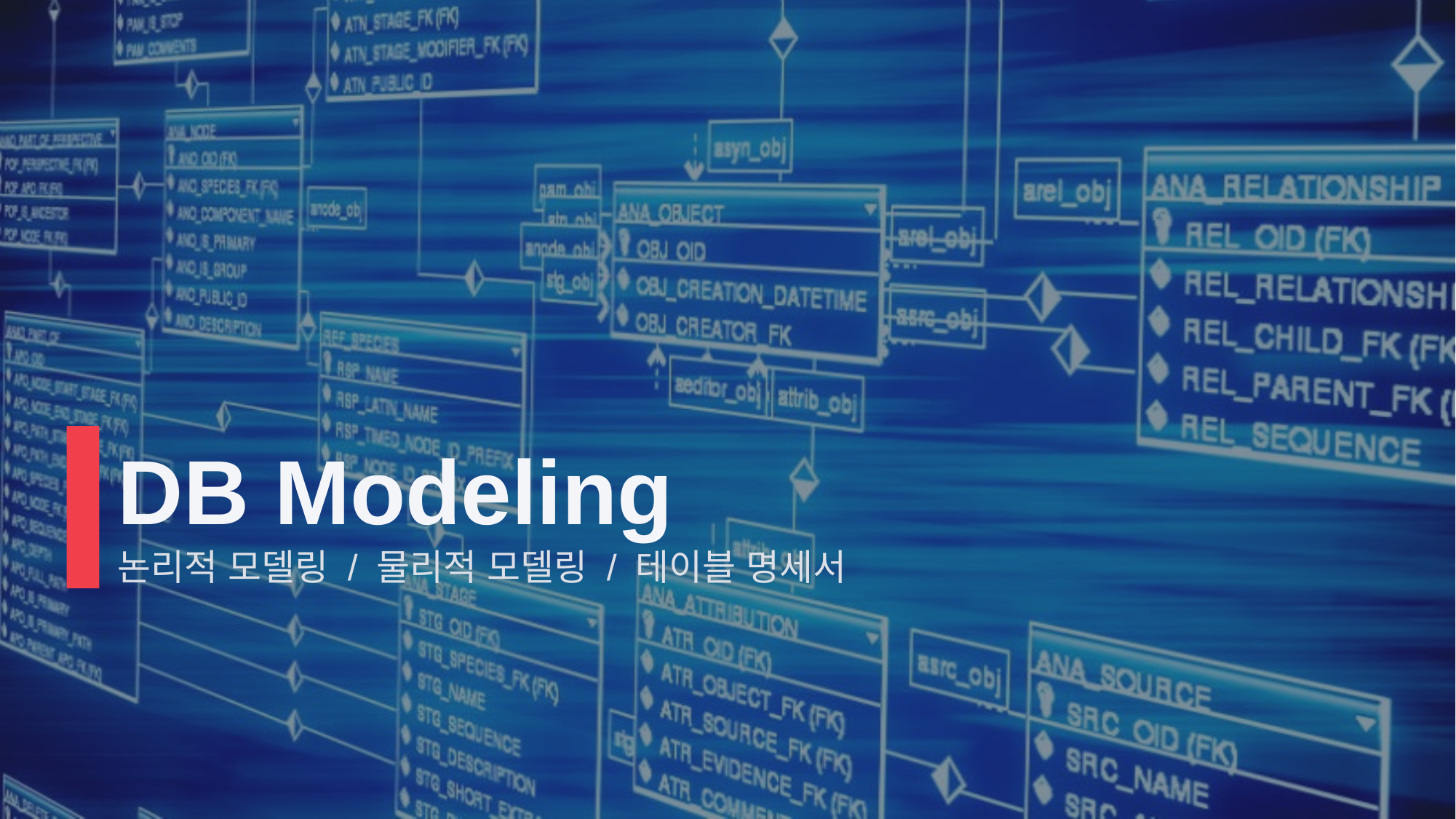

# DB Modeling
논리적 모델링 / 물리적 모델링 / 테이블 명세서